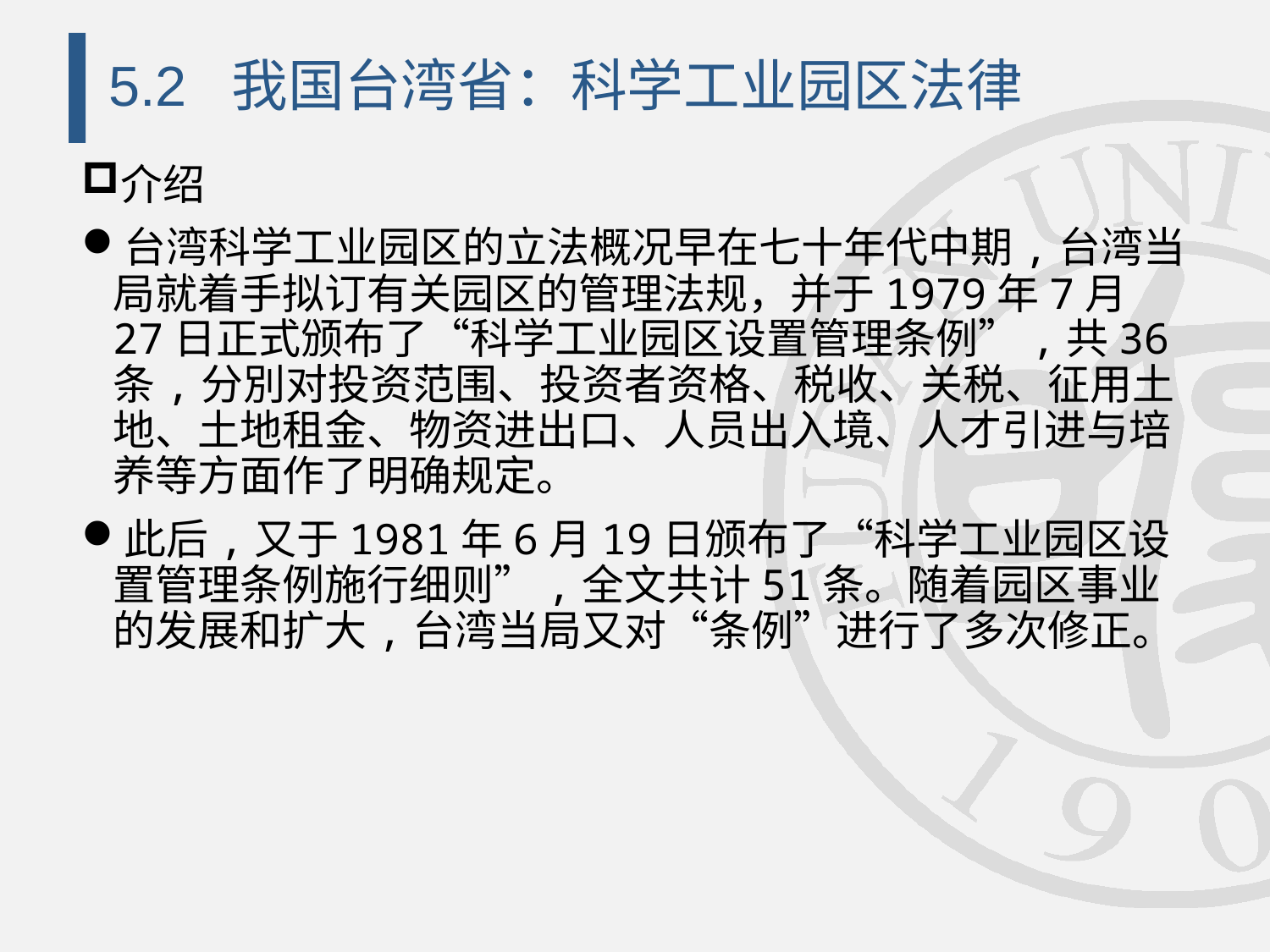

# 5.2  我国台湾省：科学工业园区法律
介绍
台湾科学工业园区的立法概况早在七十年代中期,台湾当局就着手拟订有关园区的管理法规，并于1979年7月27日正式颁布了“科学工业园区设置管理条例”,共36条,分別对投资范围、投资者资格、税收、关税、征用土地、土地租金、物资进出口、人员出入境、人才引进与培养等方面作了明确规定。
此后,又于1981年6月19日颁布了“科学工业园区设置管理条例施行细则”,全文共计51条。随着园区事业的发展和扩大,台湾当局又对“条例”进行了多次修正。